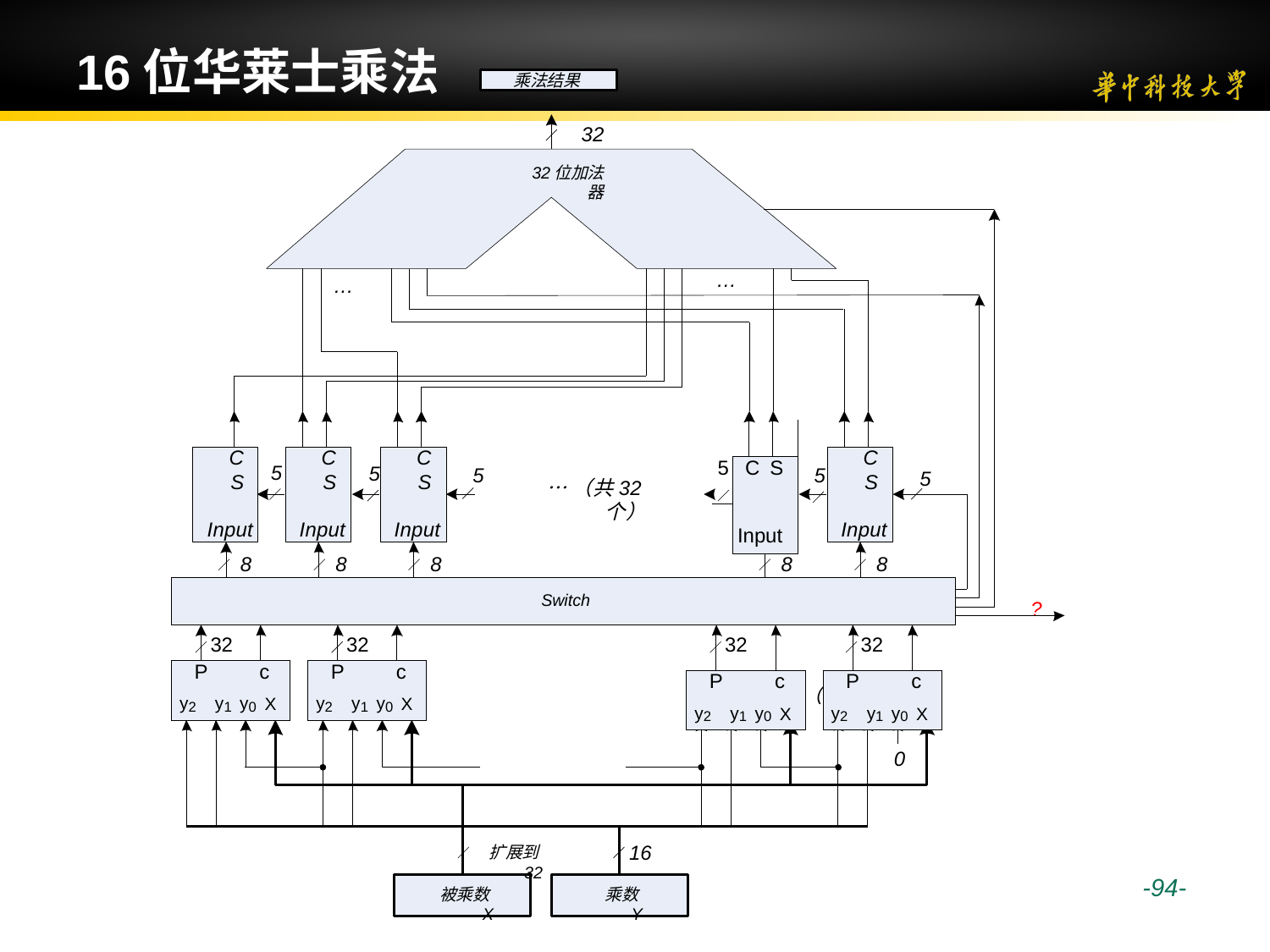

# 16位华莱士乘法
乘法结果

32
32位加法器

…

…

|  |  |  |  |
| --- | --- | --- | --- |
| 5 | C S Input |  |  |
|  |  |  |  |

C S
C S
C S
C S

5
5
5
5
5
…（共32个）

Input
Input
Input
Input

8
8
8
8
8

Switch
?

|  | 32 |  |
| --- | --- | --- |
| P c y2 y1 y0 X |  |  |
|  | 32 |  |
| --- | --- | --- |
| P c y2 y1 y0 X |  |  |
|  | 32 |  |
| --- | --- | --- |
| P c y2 y1 y0 X |  |  |
|  | 32 |  |
| --- | --- | --- |
| P c y2 y1 y0 X |  |  |

…（共8个）

0

16
扩展到32

 -94-

被乘数X
乘数Y